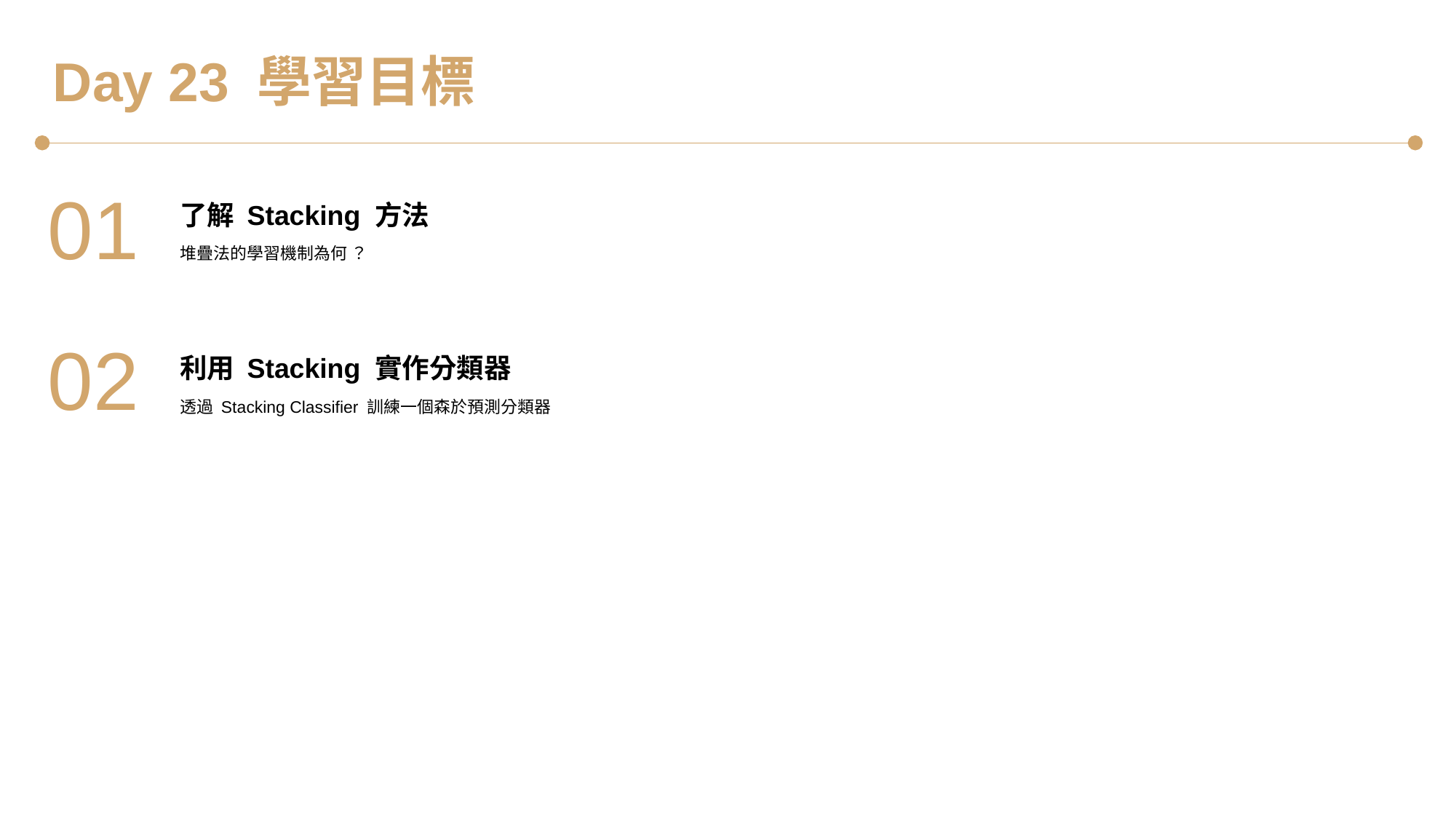

Day 23 學習目標
01
了解 Stacking 方法
堆疊法的學習機制為何 ？
02
利用 Stacking 實作分類器
透過 Stacking Classifier 訓練一個森於預測分類器